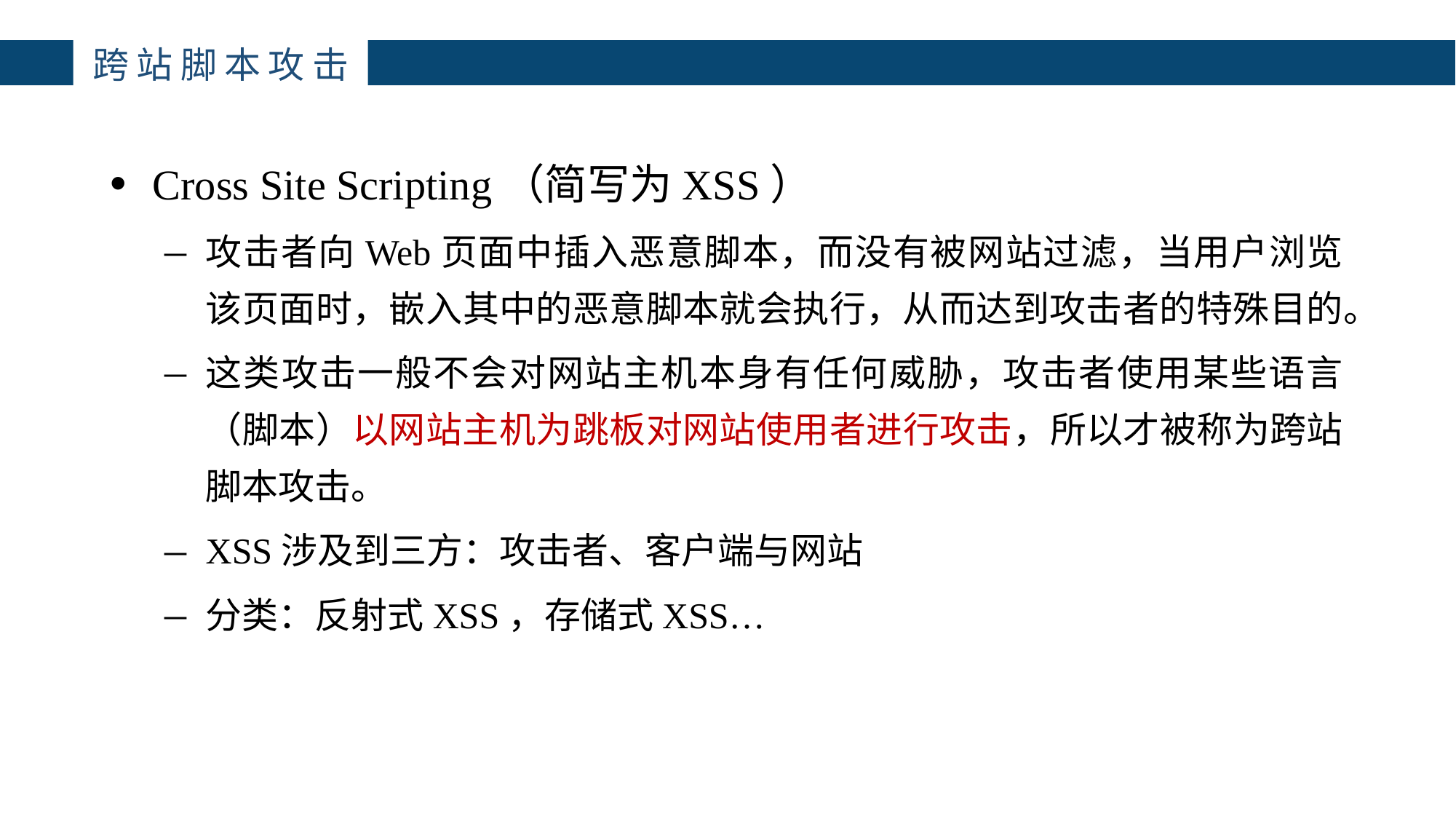

跨站脚本攻击
Cross Site Scripting（简写为XSS）
攻击者向Web页面中插入恶意脚本，而没有被网站过滤，当用户浏览该页面时，嵌入其中的恶意脚本就会执行，从而达到攻击者的特殊目的。
这类攻击一般不会对网站主机本身有任何威胁，攻击者使用某些语言（脚本）以网站主机为跳板对网站使用者进行攻击，所以才被称为跨站脚本攻击。
XSS涉及到三方：攻击者、客户端与网站
分类：反射式XSS，存储式XSS…